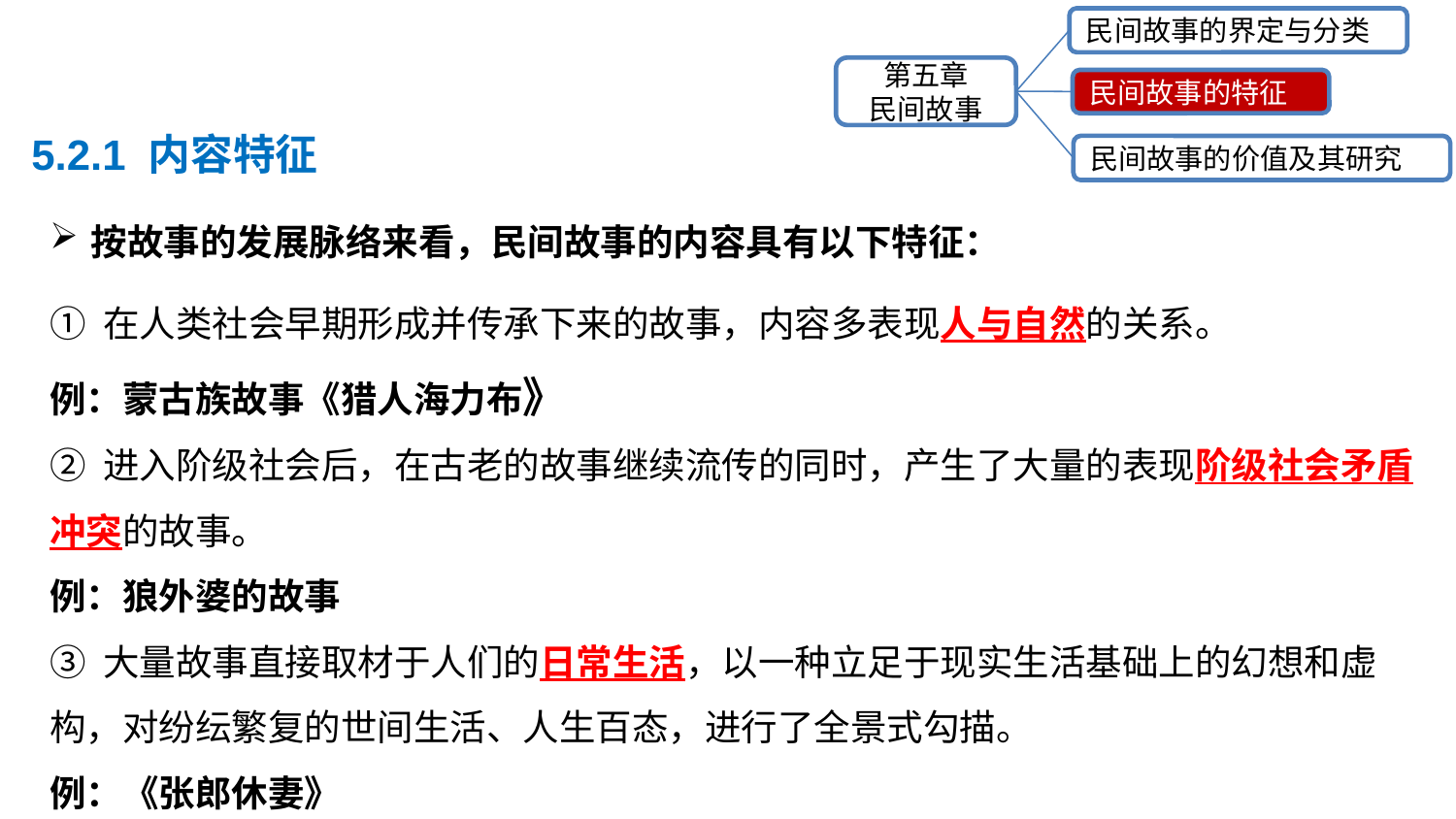

民间故事的界定与分类
第五章
民间故事
民间故事的特征
民间故事的价值及其研究
5.2.1 内容特征
按故事的发展脉络来看，民间故事的内容具有以下特征：
① 在人类社会早期形成并传承下来的故事，内容多表现人与自然的关系。
例：蒙古族故事《猎人海力布》
② 进入阶级社会后，在古老的故事继续流传的同时，产生了大量的表现阶级社会矛盾冲突的故事。
例：狼外婆的故事
③ 大量故事直接取材于人们的日常生活，以一种立足于现实生活基础上的幻想和虚构，对纷纭繁复的世间生活、人生百态，进行了全景式勾描。
例：《张郎休妻》